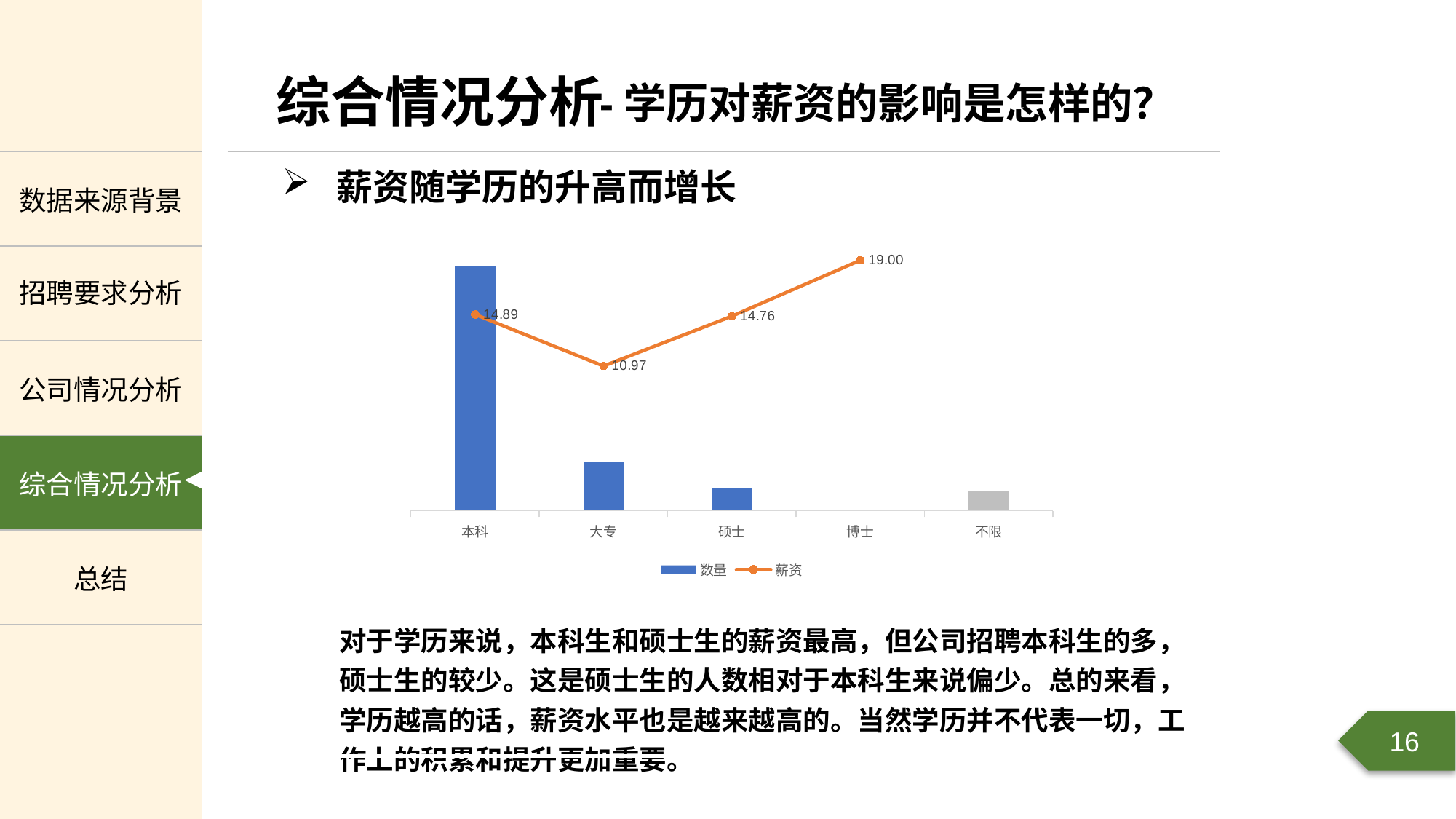

-学历对薪资的影响是怎样的？
薪资随学历的升高而增长

[unsupported chart]

| 对于学历来说，本科生和硕士生的薪资最高，但公司招聘本科生的多，硕士生的较少。这是硕士生的人数相对于本科生来说偏少。总的来看，学历越高的话，薪资水平也是越来越高的。当然学历并不代表一切，工作上的积累和提升更加重要。 |
| --- |